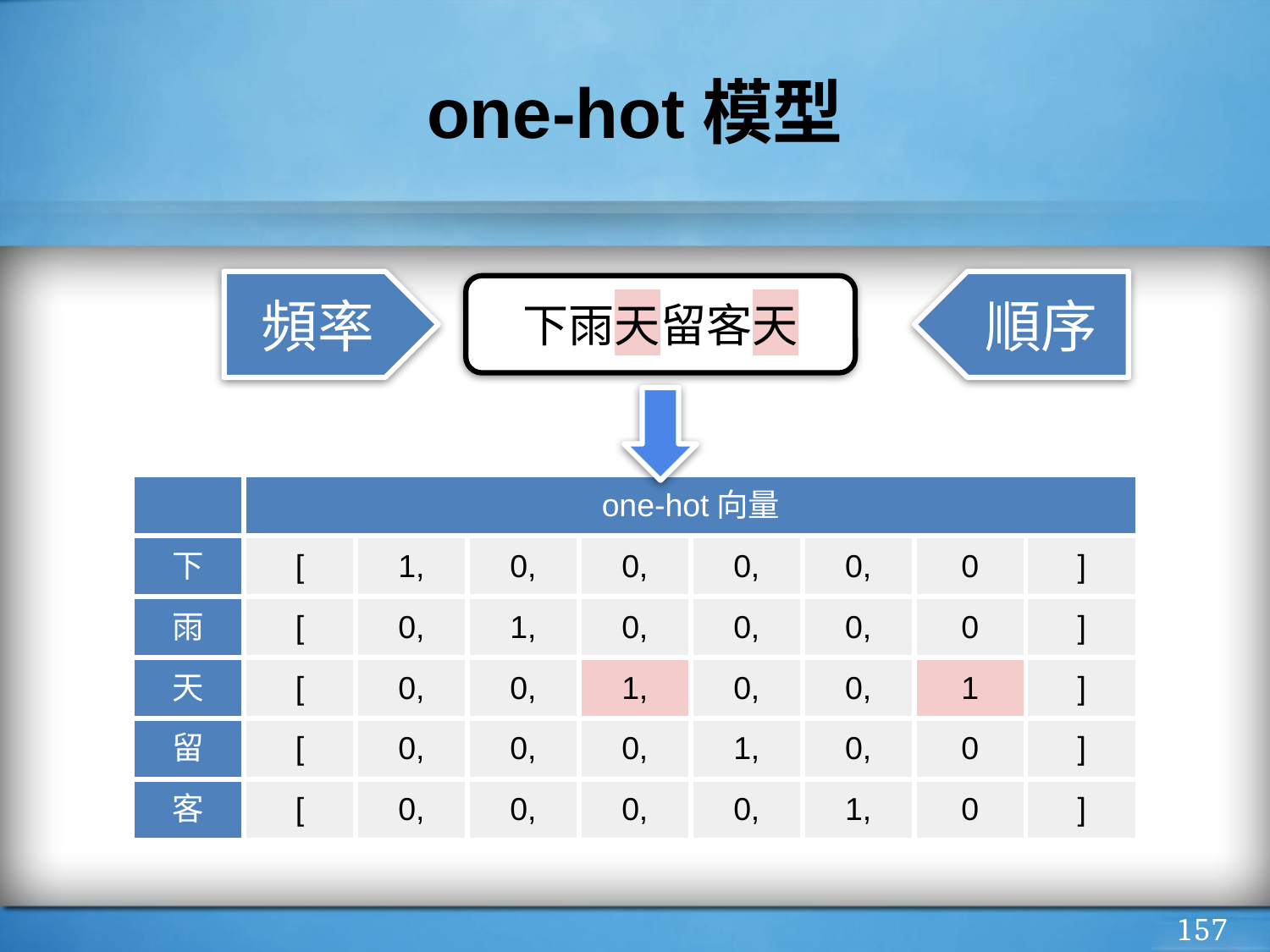

# one-hot模型

頻率

下雨天留客天
順序

|  | one-hot向量 |  |  |  |  |  |  |  |
| --- | --- | --- | --- | --- | --- | --- | --- | --- |
| 下 | [ | 1, | 0, | 0, | 0, | 0, | 0 | ] |
| 雨 | [ | 0, | 1, | 0, | 0, | 0, | 0 | ] |
| 天 | [ | 0, | 0, | 1, | 0, | 0, | 1 | ] |
| 留 | [ | 0, | 0, | 0, | 1, | 0, | 0 | ] |
| 客 | [ | 0, | 0, | 0, | 0, | 1, | 0 | ] |
157